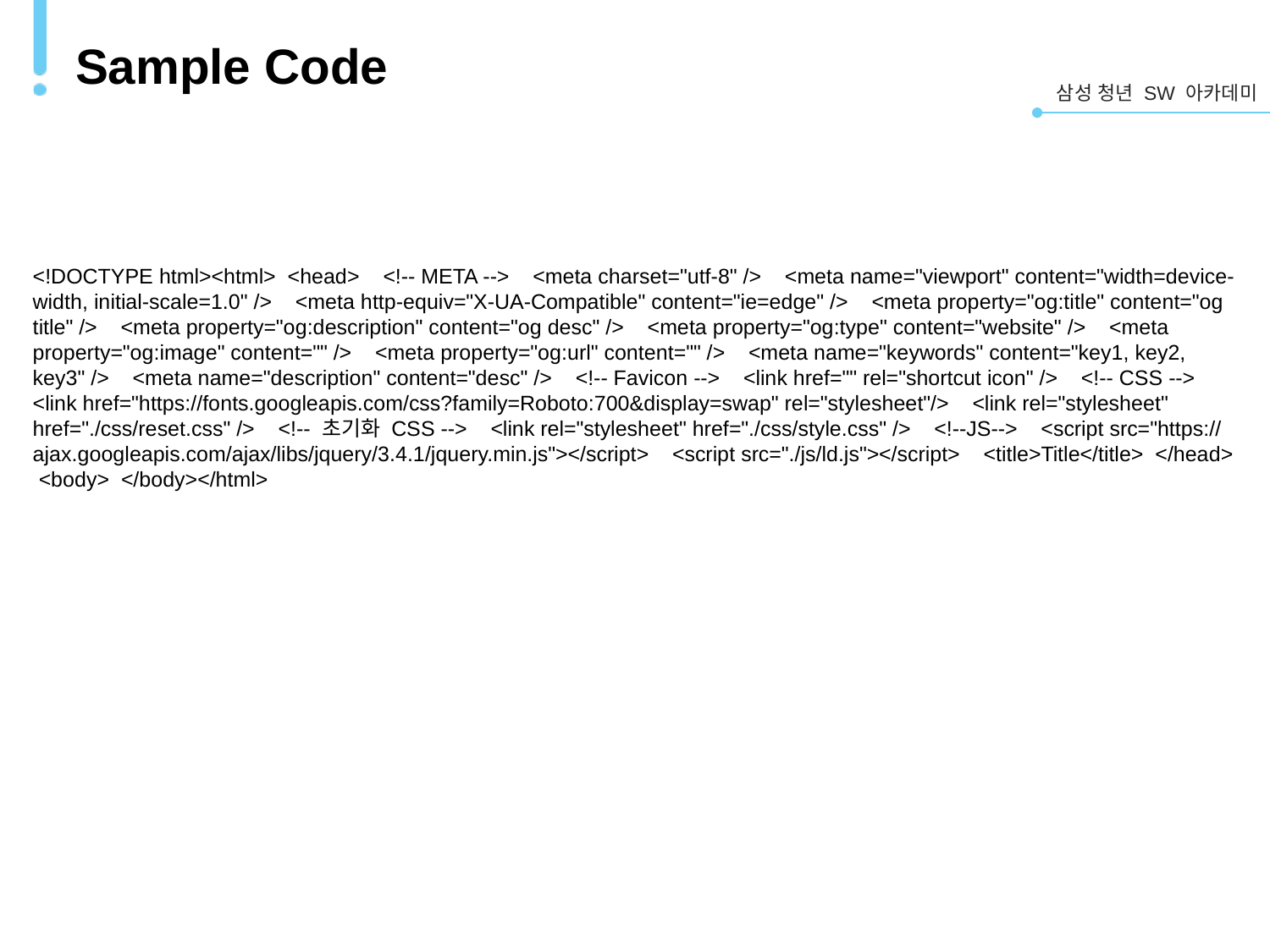

# Sample Code
<!DOCTYPE html><html>  <head>    <!-- META -->    <meta charset="utf-8" />    <meta name="viewport" content="width=device-width, initial-scale=1.0" />    <meta http-equiv="X-UA-Compatible" content="ie=edge" />    <meta property="og:title" content="og title" />    <meta property="og:description" content="og desc" />    <meta property="og:type" content="website" />    <meta property="og:image" content="" />    <meta property="og:url" content="" />    <meta name="keywords" content="key1, key2, key3" />    <meta name="description" content="desc" />    <!-- Favicon -->    <link href="" rel="shortcut icon" />    <!-- CSS -->    <link href="https://fonts.googleapis.com/css?family=Roboto:700&display=swap" rel="stylesheet"/>    <link rel="stylesheet" href="./css/reset.css" />    <!-- 초기화 CSS -->    <link rel="stylesheet" href="./css/style.css" />    <!--JS-->    <script src="https://ajax.googleapis.com/ajax/libs/jquery/3.4.1/jquery.min.js"></script>    <script src="./js/ld.js"></script>    <title>Title</title>  </head>  <body>  </body></html>